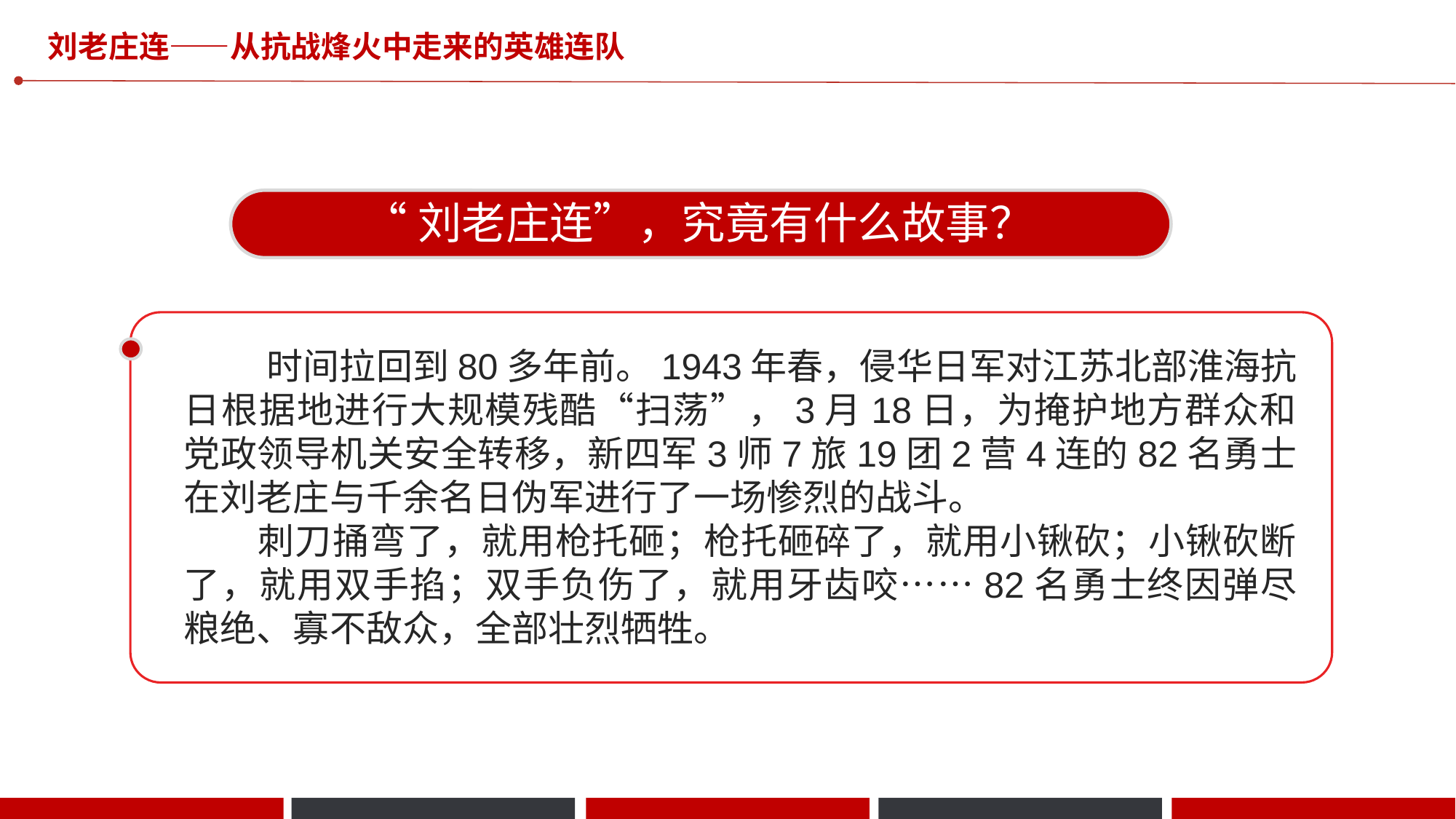

“刘老庄连”，究竟有什么故事？

         时间拉回到80多年前。1943年春，侵华日军对江苏北部淮海抗日根据地进行大规模残酷“扫荡”，3月18日，为掩护地方群众和党政领导机关安全转移，新四军3师7旅19团2营4连的82名勇士在刘老庄与千余名日伪军进行了一场惨烈的战斗。
　　刺刀捅弯了，就用枪托砸；枪托砸碎了，就用小锹砍；小锹砍断了，就用双手掐；双手负伤了，就用牙齿咬……82名勇士终因弹尽粮绝、寡不敌众，全部壮烈牺牲。